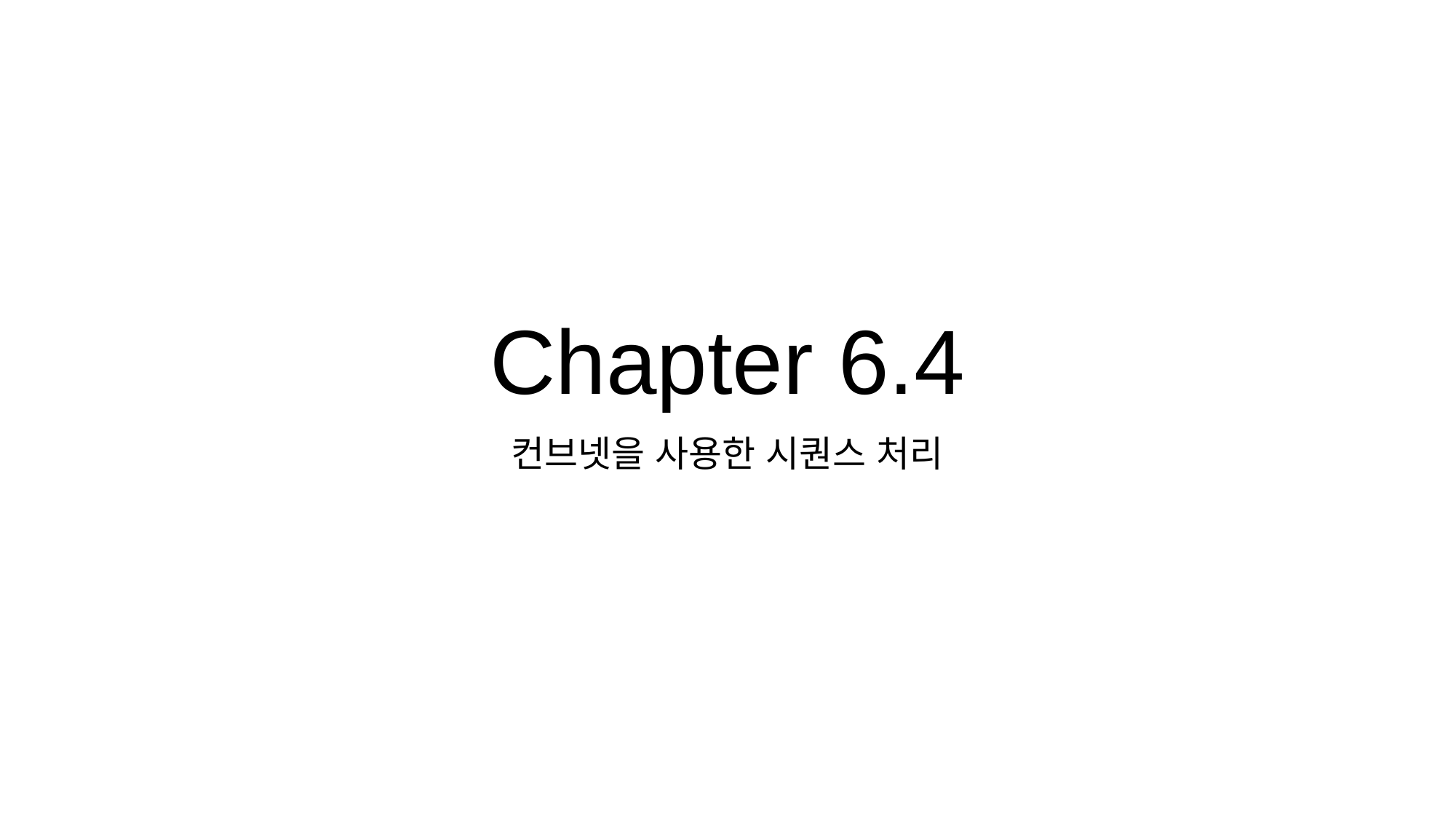

# Chapter 6.4
컨브넷을 사용한 시퀀스 처리